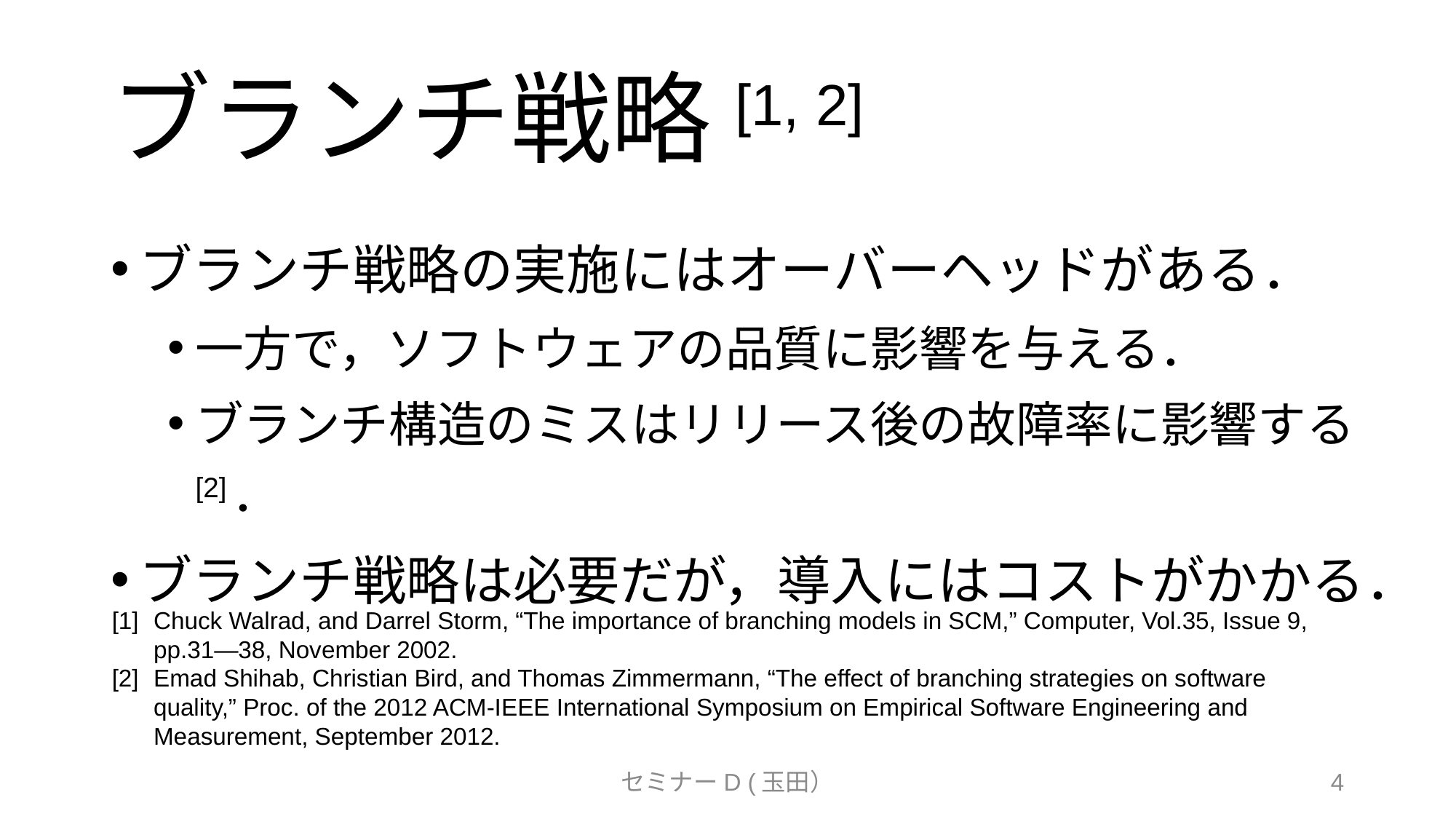

# ブランチ戦略[1, 2]
ブランチ戦略の実施にはオーバーヘッドがある．
一方で，ソフトウェアの品質に影響を与える．
ブランチ構造のミスはリリース後の故障率に影響する[2]．
ブランチ戦略は必要だが，導入にはコストがかかる．
[1] 	Chuck Walrad, and Darrel Storm, “The importance of branching models in SCM,” Computer, Vol.35, Issue 9, pp.31—38, November 2002.
[2]	Emad Shihab, Christian Bird, and Thomas Zimmermann, “The effect of branching strategies on software quality,” Proc. of the 2012 ACM-IEEE International Symposium on Empirical Software Engineering and Measurement, September 2012.
セミナーD (玉田）
4